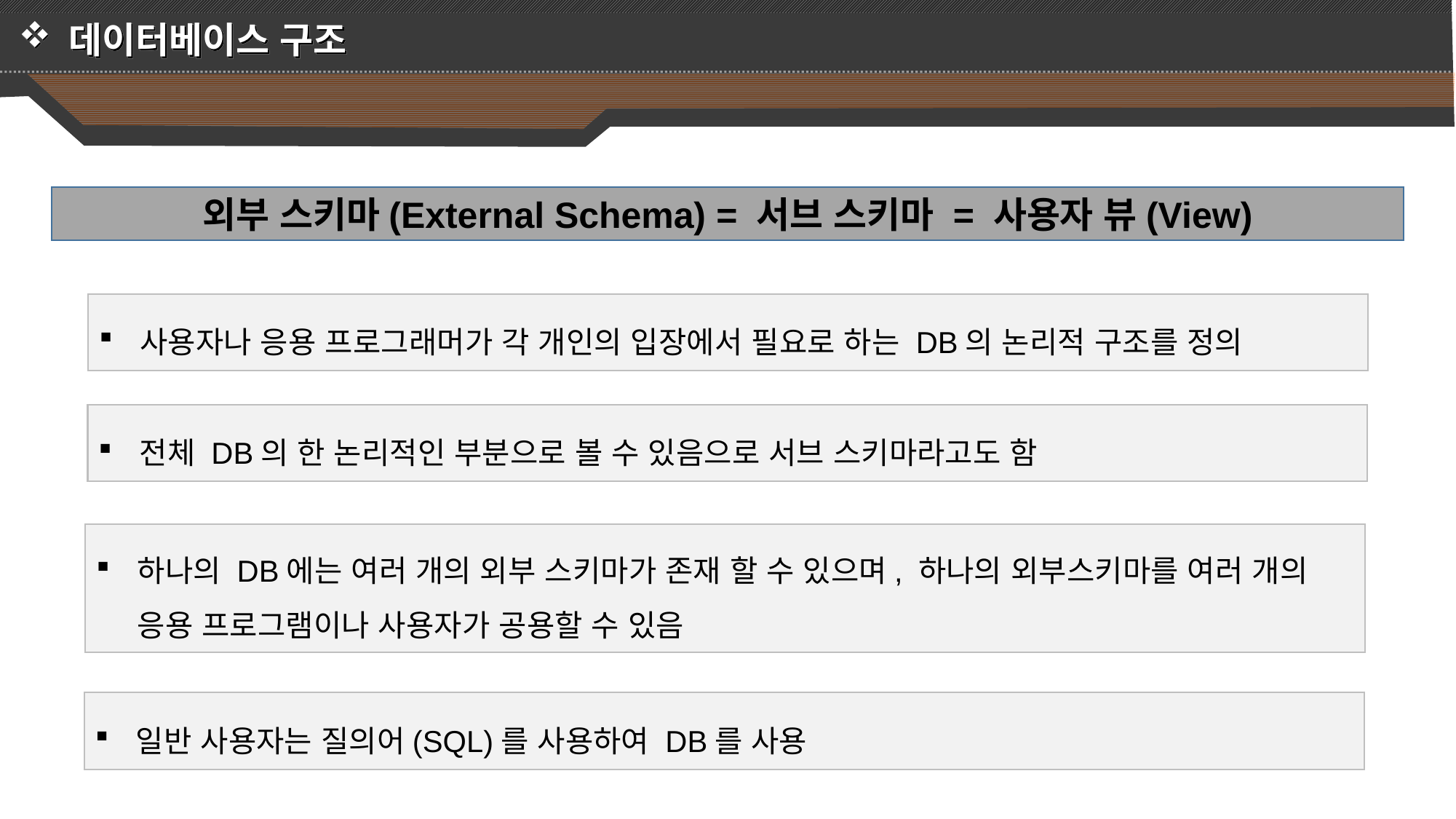

데이터베이스 구조

외부 스키마(External Schema) = 서브 스키마 = 사용자 뷰(View)
사용자나 응용 프로그래머가 각 개인의 입장에서 필요로 하는 DB의 논리적 구조를 정의
전체 DB의 한 논리적인 부분으로 볼 수 있음으로 서브 스키마라고도 함
하나의 DB에는 여러 개의 외부 스키마가 존재 할 수 있으며, 하나의 외부스키마를 여러 개의 응용 프로그램이나 사용자가 공용할 수 있음
일반 사용자는 질의어(SQL)를 사용하여 DB를 사용